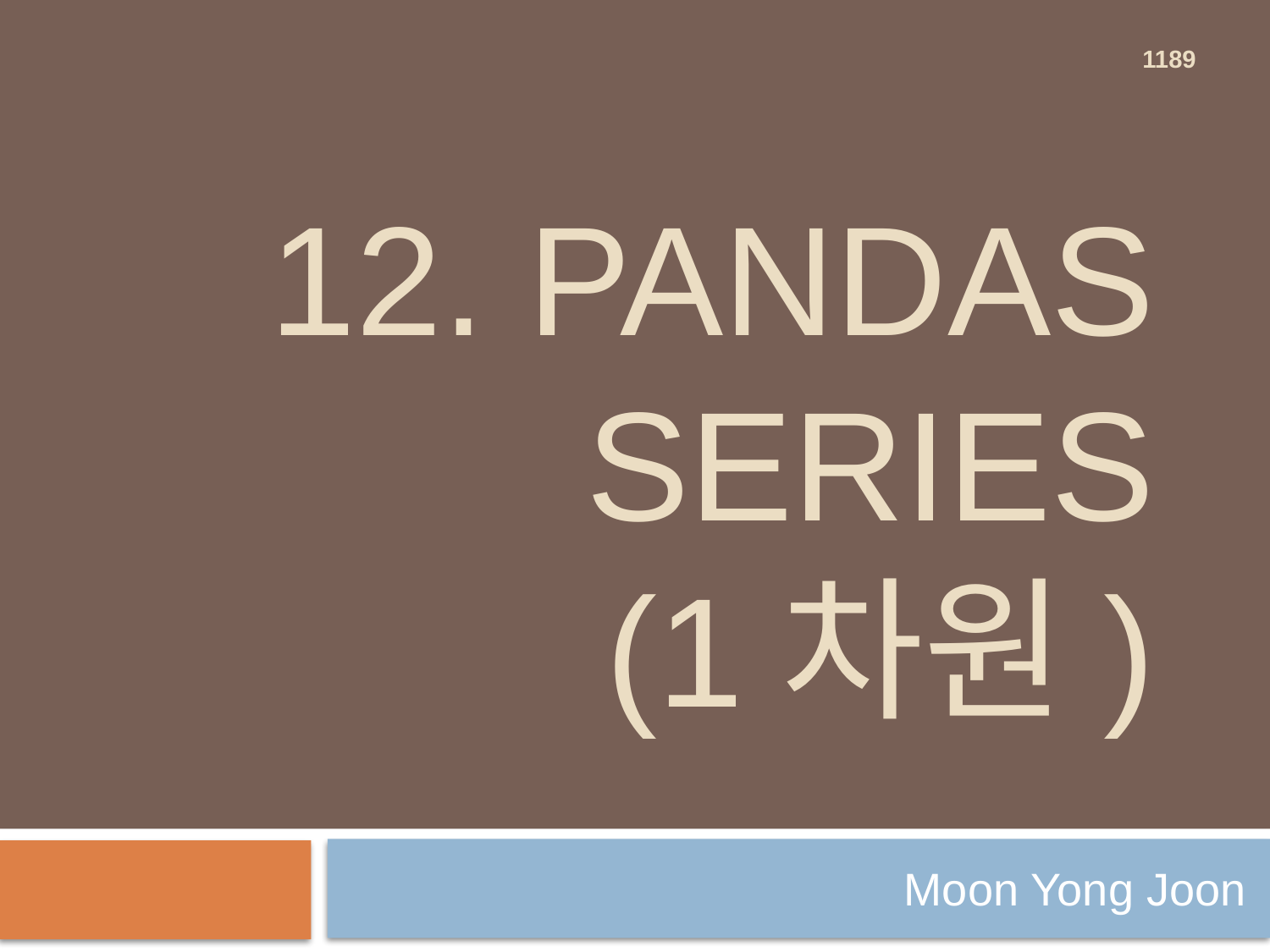

1189
# 12. Pandas Series (1차원)
Moon Yong Joon